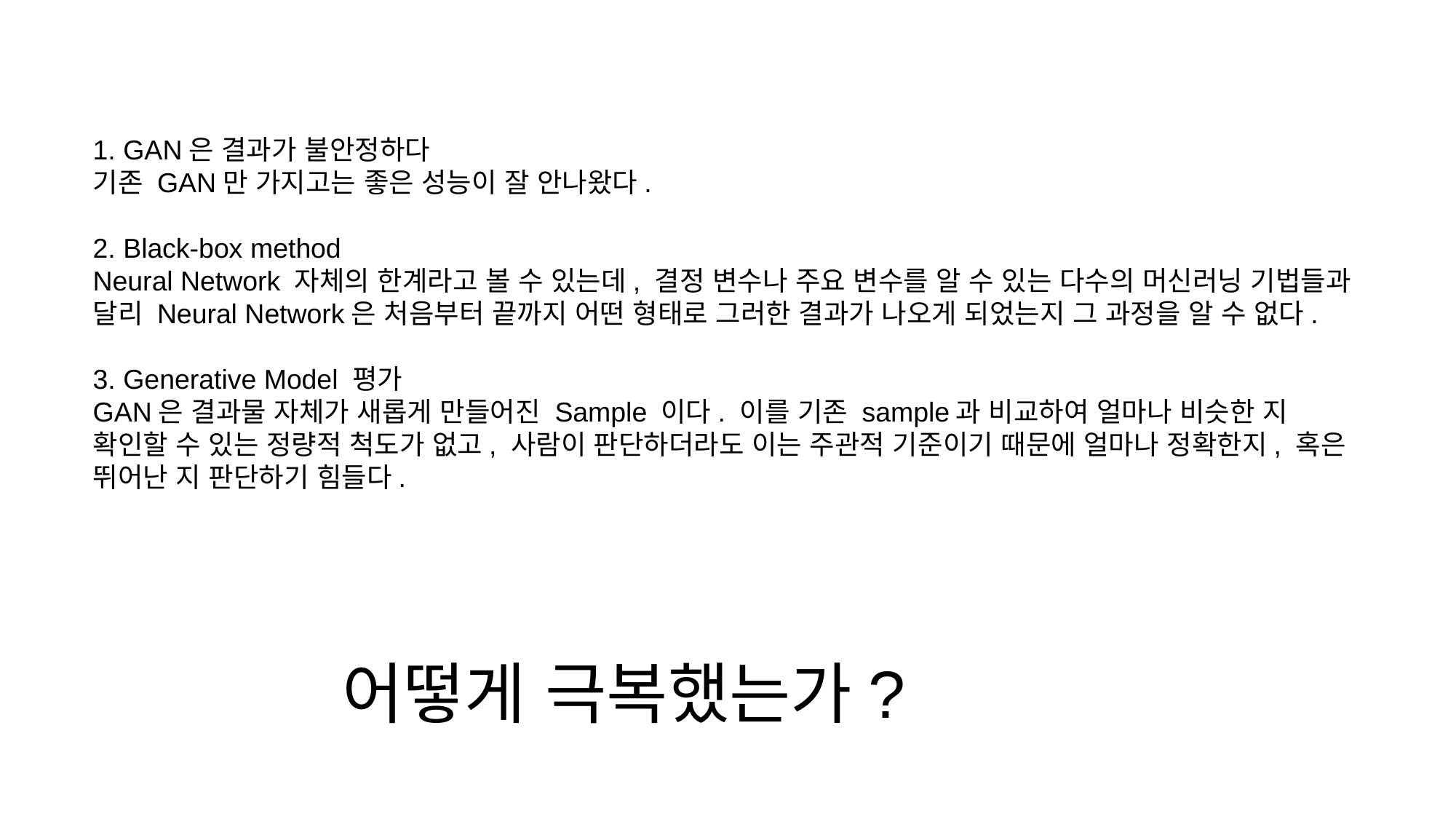

1. GAN은 결과가 불안정하다
기존 GAN만 가지고는 좋은 성능이 잘 안나왔다.

2. Black-box method
Neural Network 자체의 한계라고 볼 수 있는데, 결정 변수나 주요 변수를 알 수 있는 다수의 머신러닝 기법들과 달리 Neural Network은 처음부터 끝까지 어떤 형태로 그러한 결과가 나오게 되었는지 그 과정을 알 수 없다.

3. Generative Model 평가
GAN은 결과물 자체가 새롭게 만들어진 Sample 이다. 이를 기존 sample과 비교하여 얼마나 비슷한 지 확인할 수 있는 정량적 척도가 없고, 사람이 판단하더라도 이는 주관적 기준이기 때문에 얼마나 정확한지, 혹은 뛰어난 지 판단하기 힘들다.
어떻게 극복했는가?